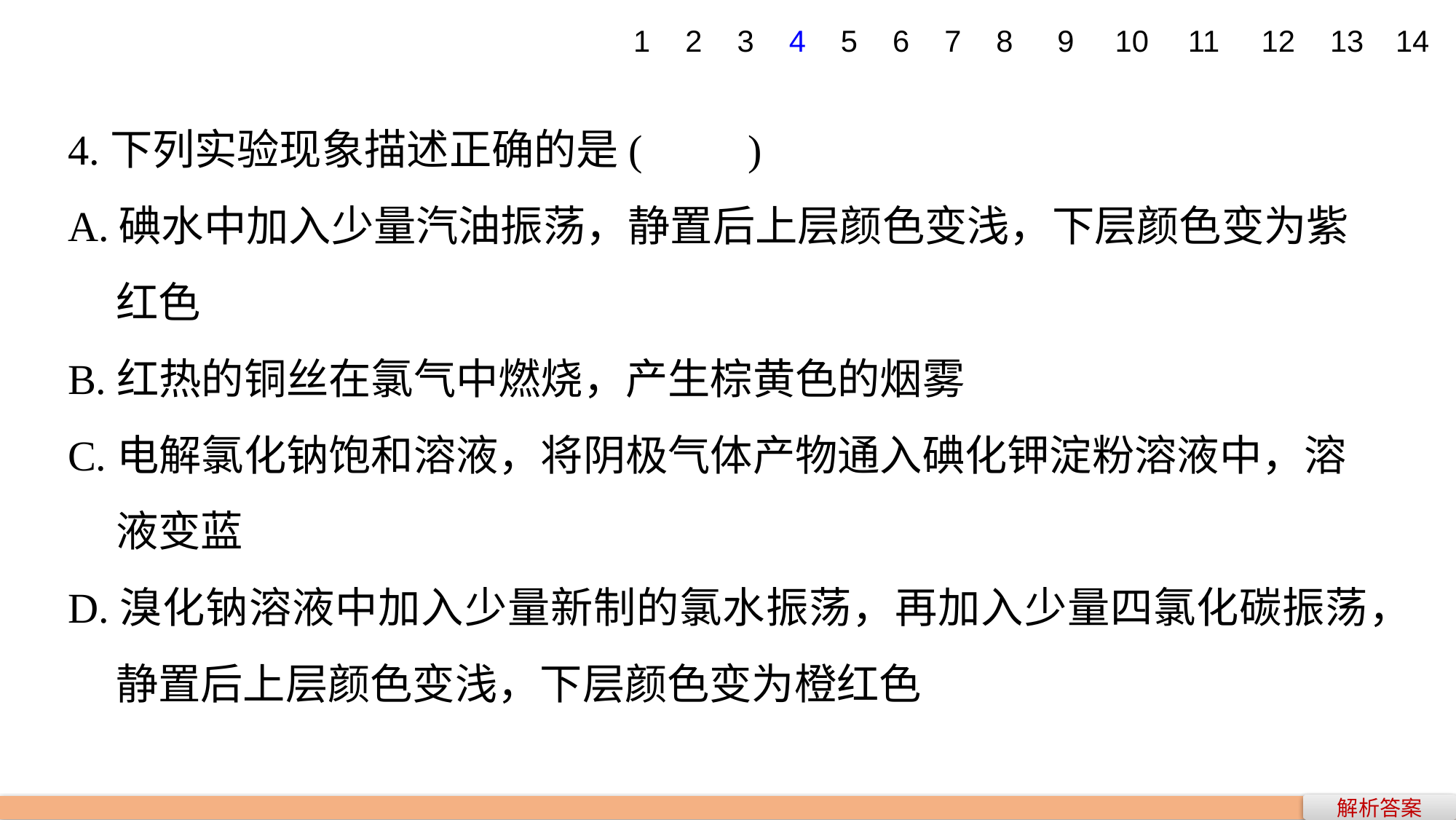

1
2
3
4
5
6
7
8
9
10
11
12
13
14
4.下列实验现象描述正确的是(　　)
A.碘水中加入少量汽油振荡，静置后上层颜色变浅，下层颜色变为紫
    红色
B.红热的铜丝在氯气中燃烧，产生棕黄色的烟雾
C.电解氯化钠饱和溶液，将阴极气体产物通入碘化钾淀粉溶液中，溶
    液变蓝
D.溴化钠溶液中加入少量新制的氯水振荡，再加入少量四氯化碳振荡，
    静置后上层颜色变浅，下层颜色变为橙红色
解析答案